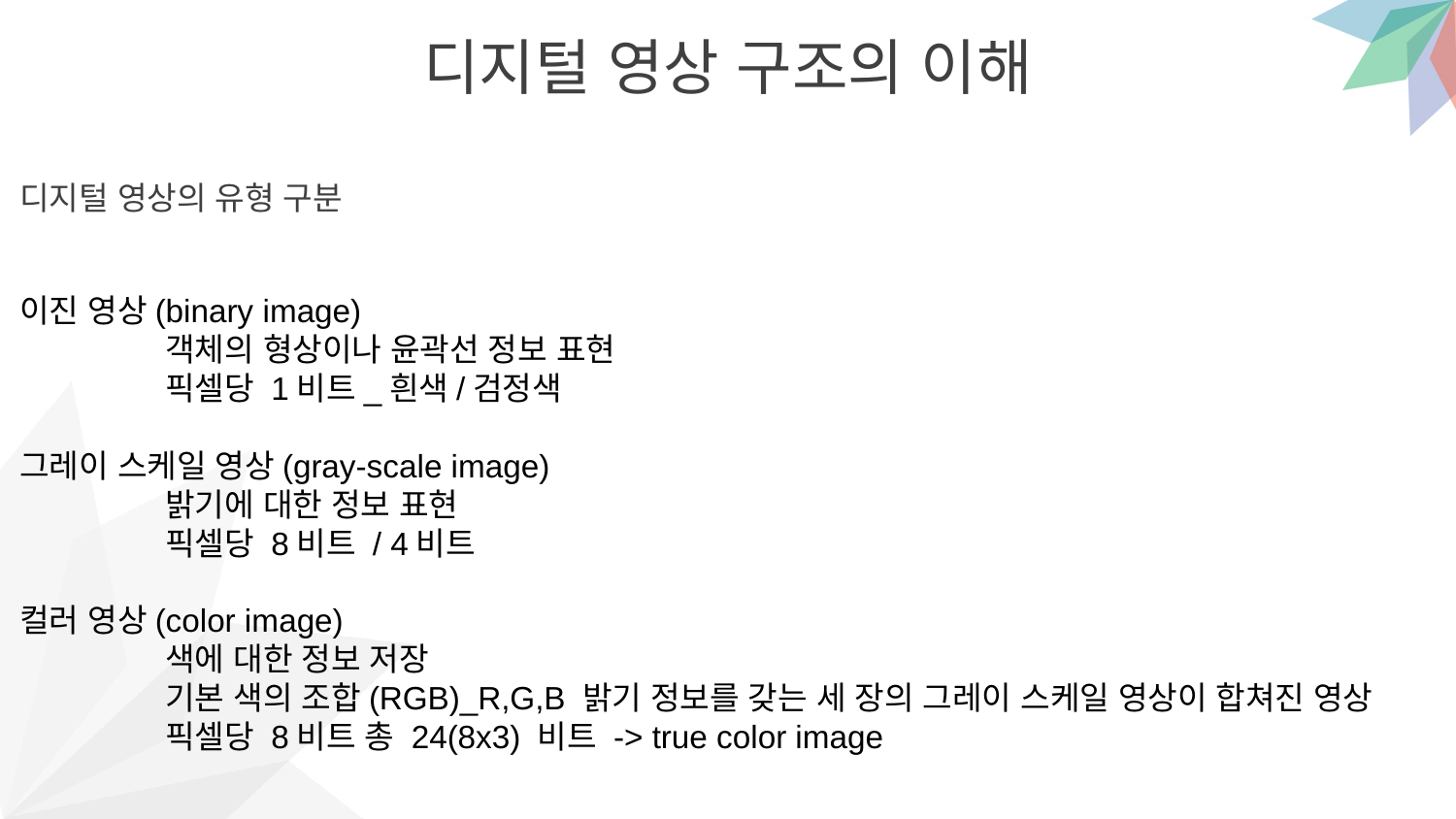

디지털 영상 구조의 이해
디지털 영상의 유형 구분
이진 영상(binary image)
	객체의 형상이나 윤곽선 정보 표현
	픽셀당 1비트_흰색/검정색

그레이 스케일 영상(gray-scale image)
	밝기에 대한 정보 표현
	픽셀당 8비트 / 4비트

컬러 영상(color image)
	색에 대한 정보 저장
	기본 색의 조합(RGB)_R,G,B 밝기 정보를 갖는 세 장의 그레이 스케일 영상이 합쳐진 영상
	픽셀당 8비트 총 24(8x3) 비트 -> true color image